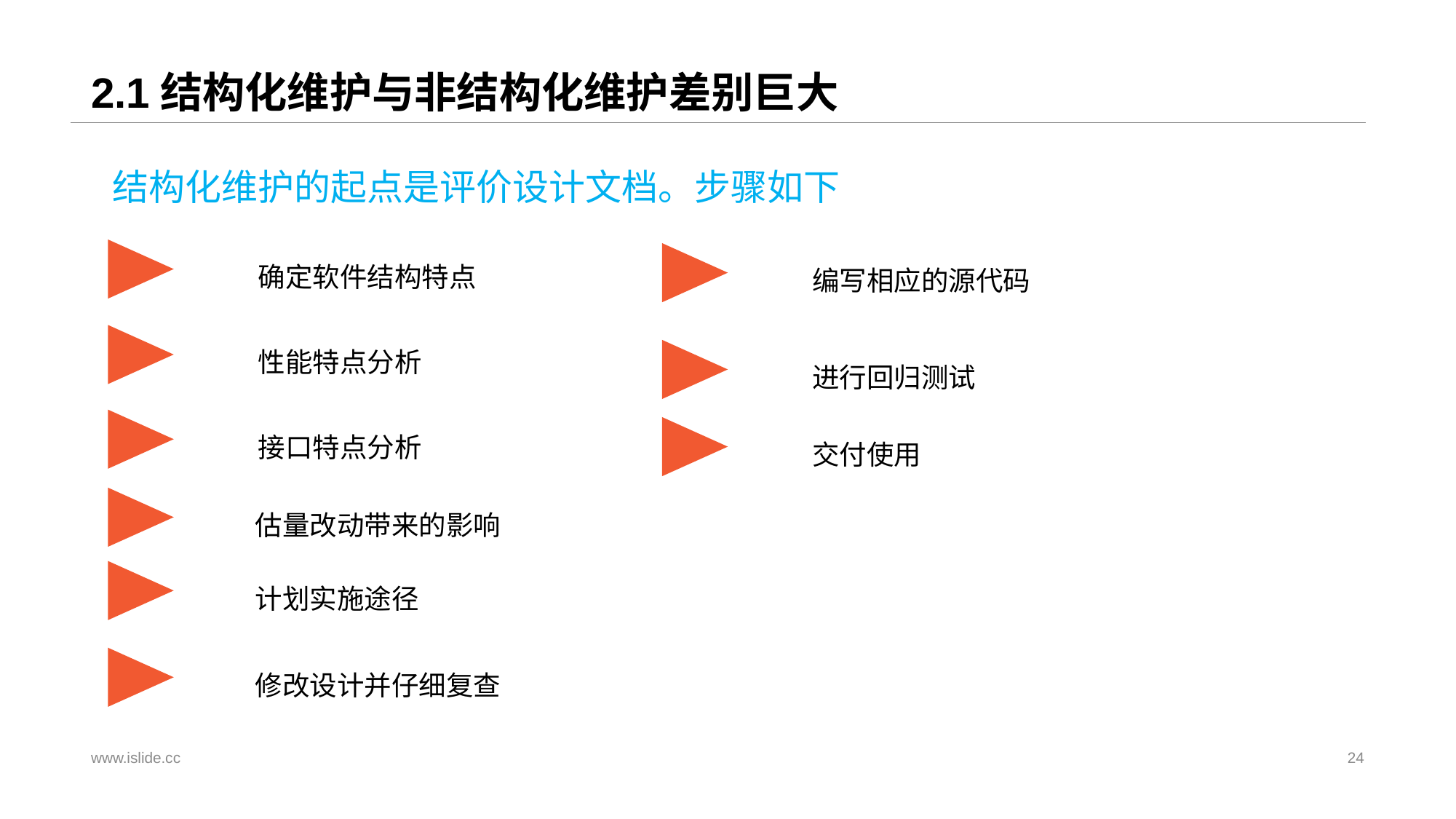

# 2.1结构化维护与非结构化维护差别巨大
结构化维护的起点是评价设计文档。步骤如下

确定软件结构特点

编写相应的源代码

性能特点分析

进行回归测试

接口特点分析

交付使用

估量改动带来的影响

计划实施途径

修改设计并仔细复查
www.islide.cc
24